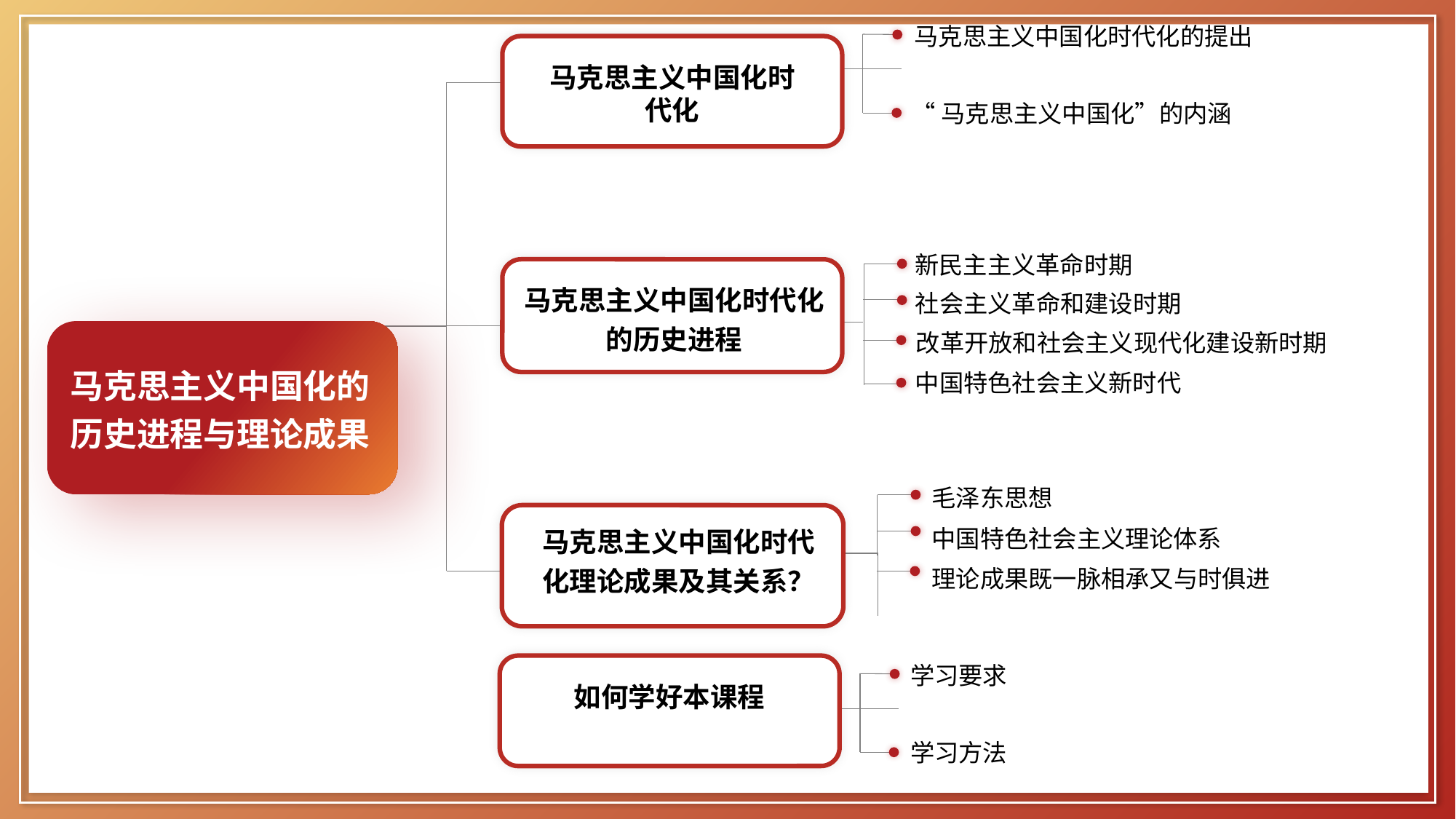

马克思主义中国化时代化的提出

“马克思主义中国化”的内涵

马克思主义中国化时代化
新民主主义革命时期

社会主义革命和建设时期

改革开放和社会主义现代化建设新时期

中国特色社会主义新时代

马克思主义中国化时代化的历史进程

马克思主义中国化的历史进程与理论成果
毛泽东思想
中国特色社会主义理论体系
理论成果既一脉相承又与时俱进

马克思主义中国化时代化理论成果及其关系？
学习要求

学习方法

如何学好本课程